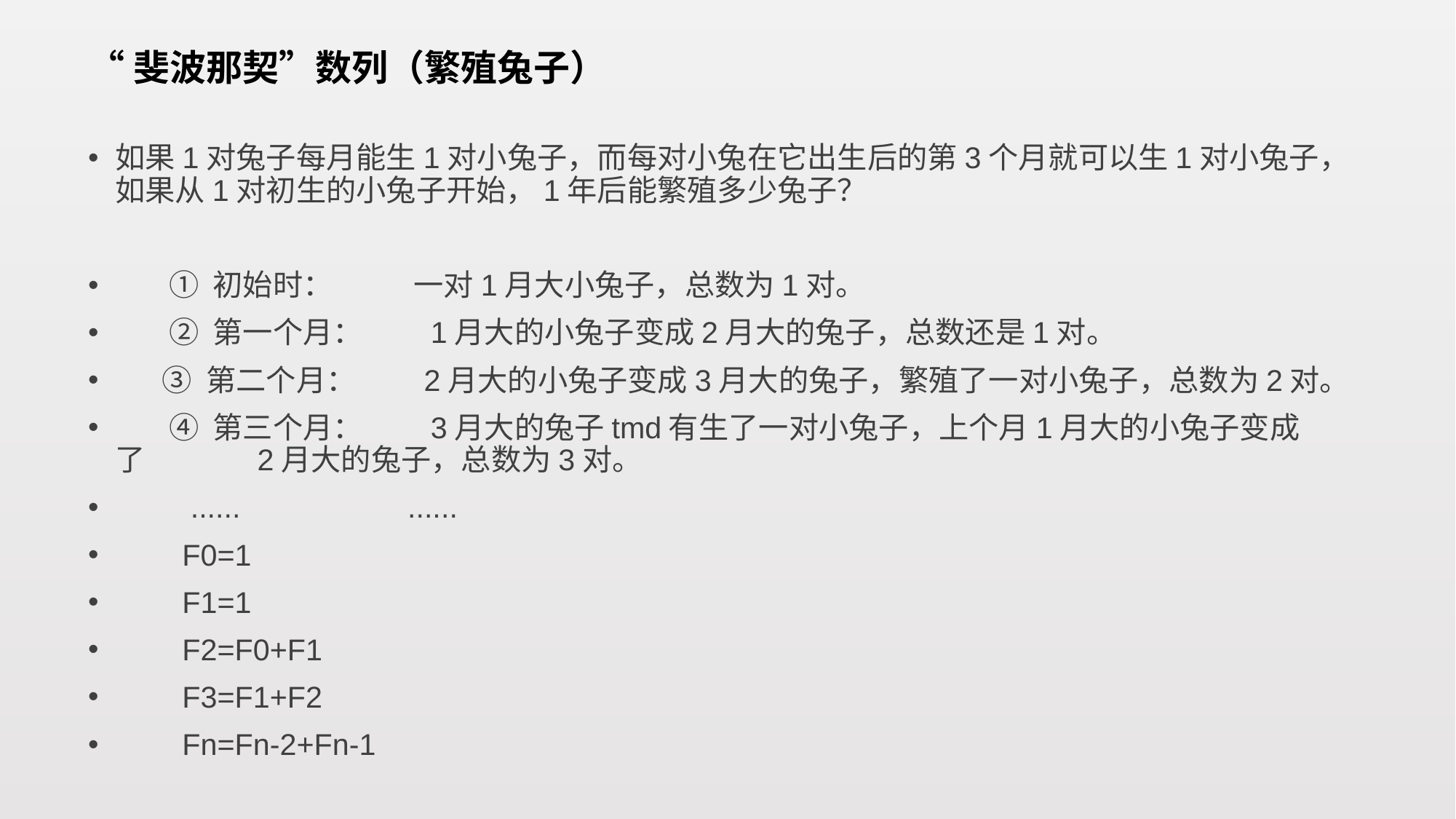

# “斐波那契”数列（繁殖兔子）
如果1对兔子每月能生1对小兔子，而每对小兔在它出生后的第3个月就可以生1对小兔子，如果从1对初生的小兔子开始，1年后能繁殖多少兔子？

        ① 初始时：            一对1月大小兔子，总数为1对。
        ② 第一个月：         1月大的小兔子变成2月大的兔子，总数还是1对。
       ③ 第二个月：         2月大的小兔子变成3月大的兔子，繁殖了一对小兔子，总数为2对。
        ④ 第三个月：         3月大的兔子tmd有生了一对小兔子，上个月1月大的小兔子变成了			    2月大的兔子，总数为3对。
         ......                    ......
        F0=1
        F1=1
        F2=F0+F1
        F3=F1+F2
        Fn=Fn-2+Fn-1